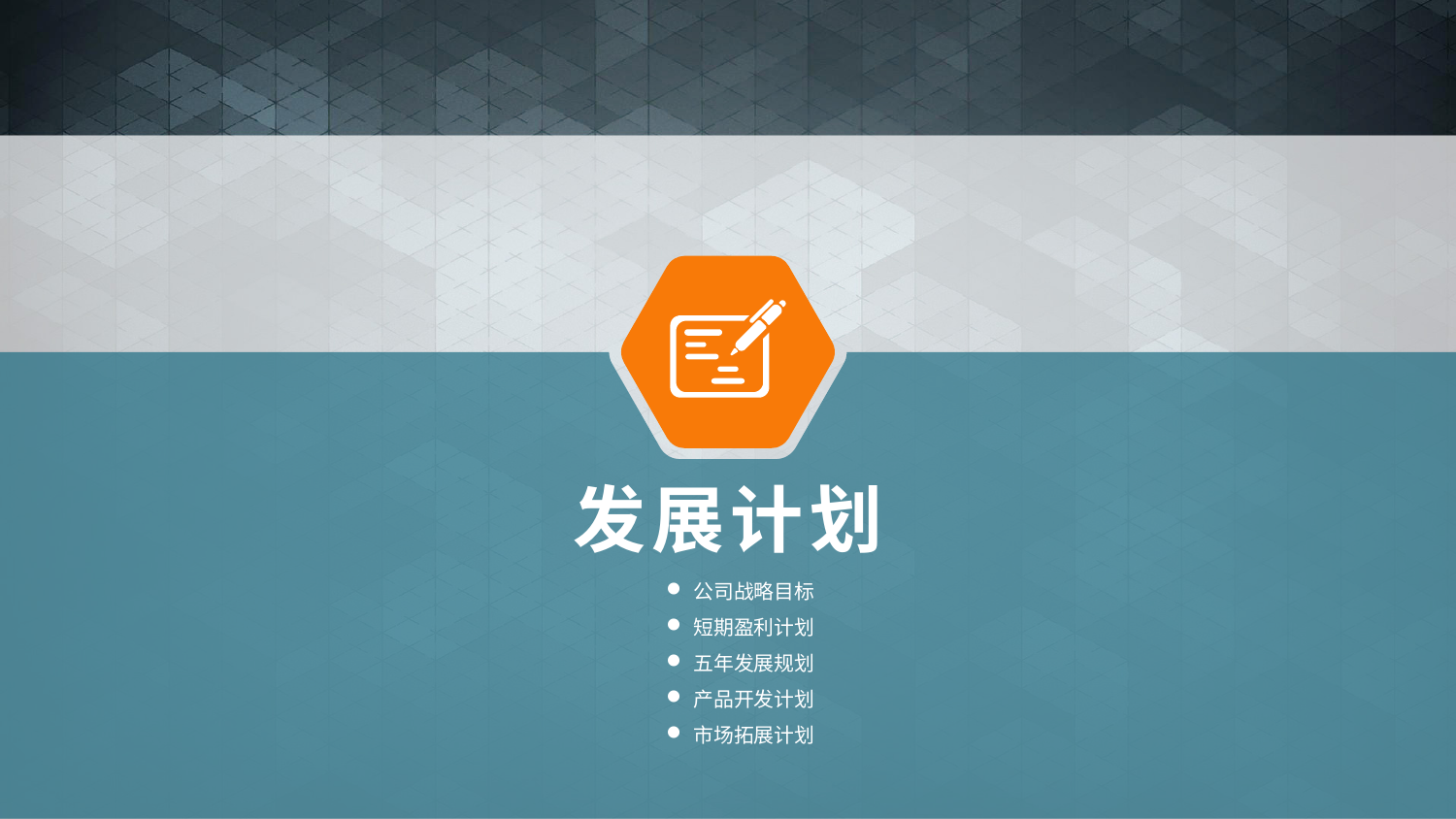

发展计划
公司战略目标
短期盈利计划
五年发展规划
产品开发计划
市场拓展计划